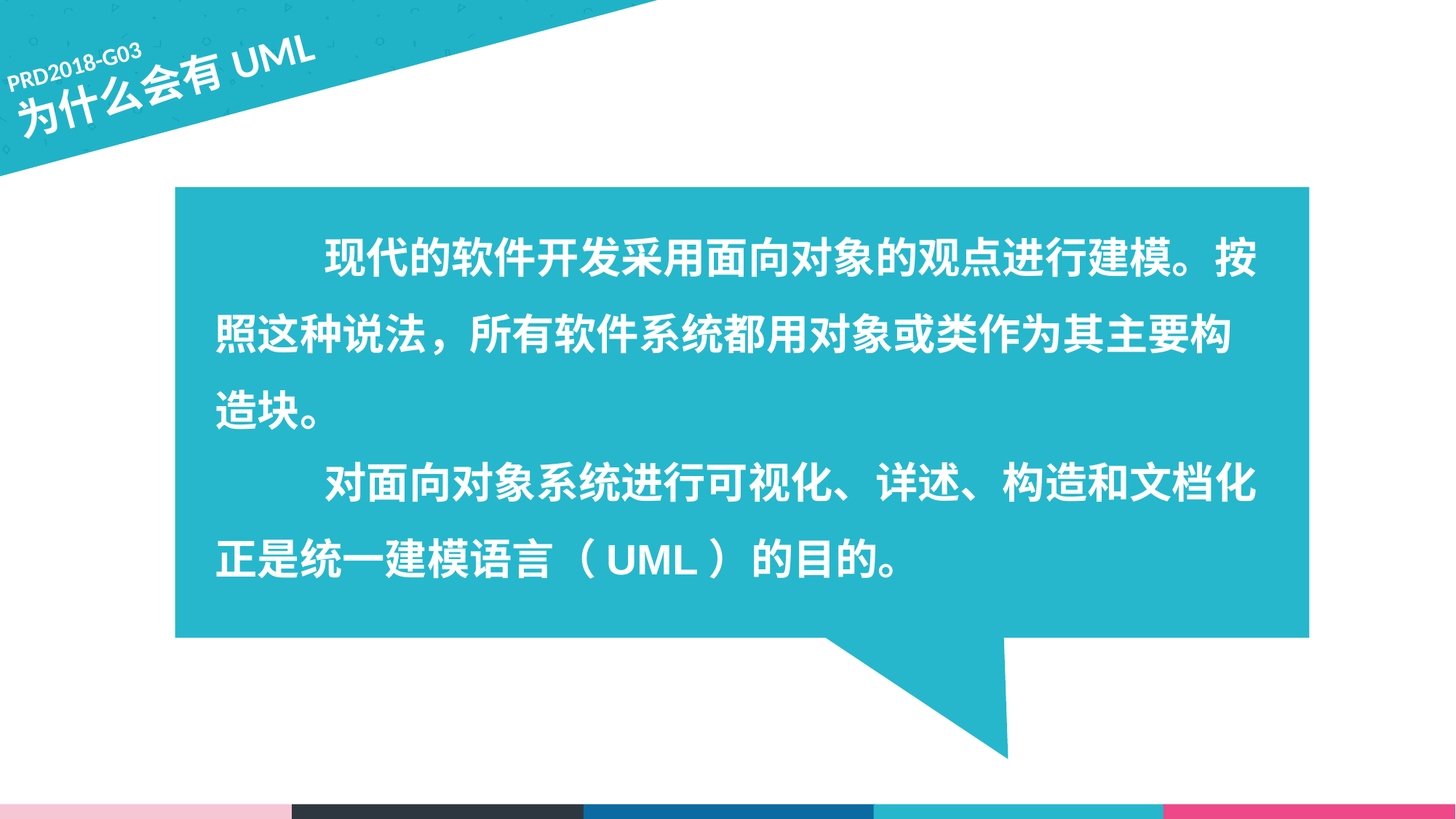

PRD2018-G03
为什么会有UML

	现代的软件开发采用面向对象的观点进行建模。按照这种说法，所有软件系统都用对象或类作为其主要构造块。
	对面向对象系统进行可视化、详述、构造和文档化正是统一建模语言（UML）的目的。